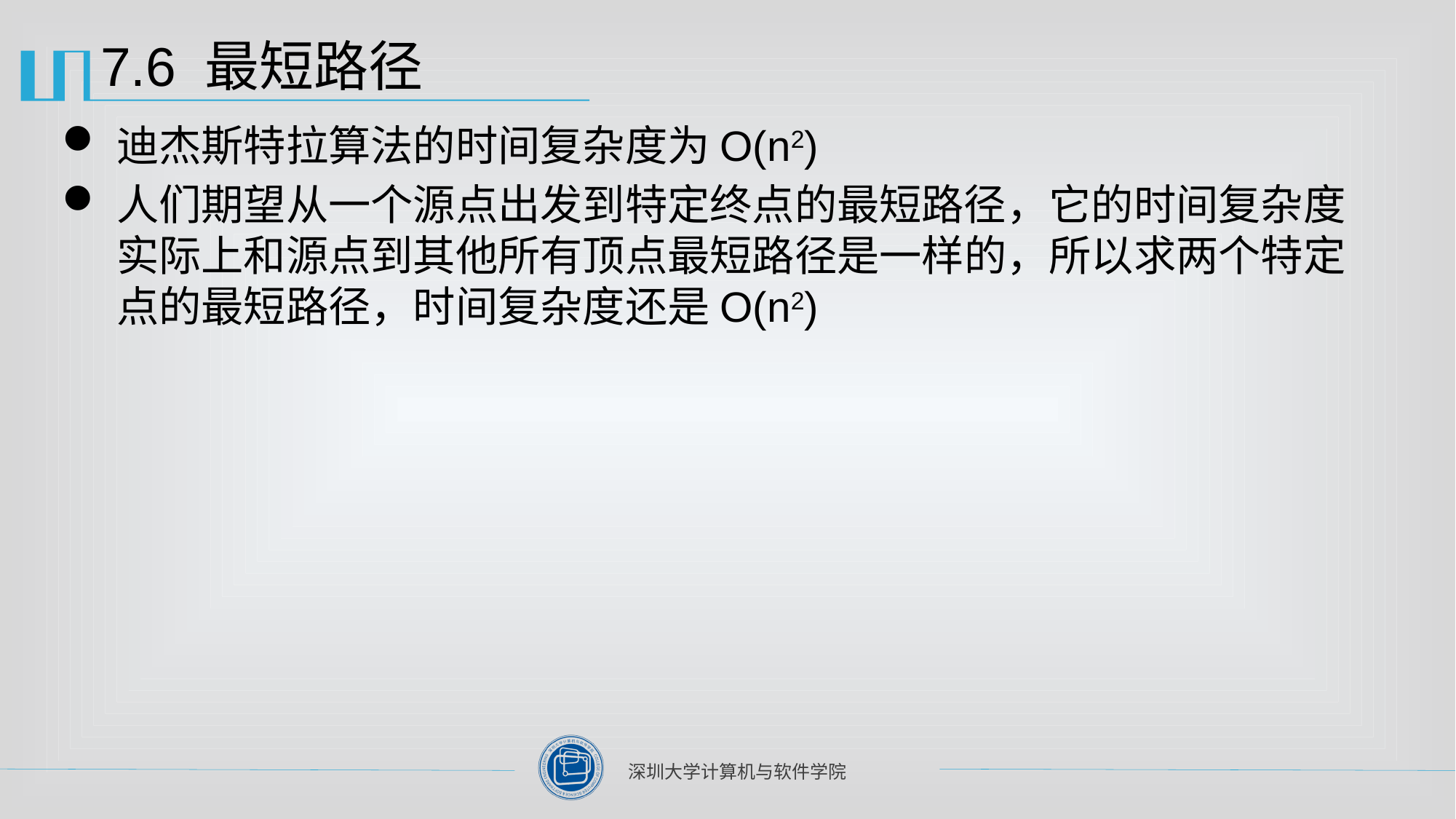

# 7.6 最短路径
迪杰斯特拉算法的时间复杂度为O(n2)
人们期望从一个源点出发到特定终点的最短路径，它的时间复杂度实际上和源点到其他所有顶点最短路径是一样的，所以求两个特定点的最短路径，时间复杂度还是O(n2)

132